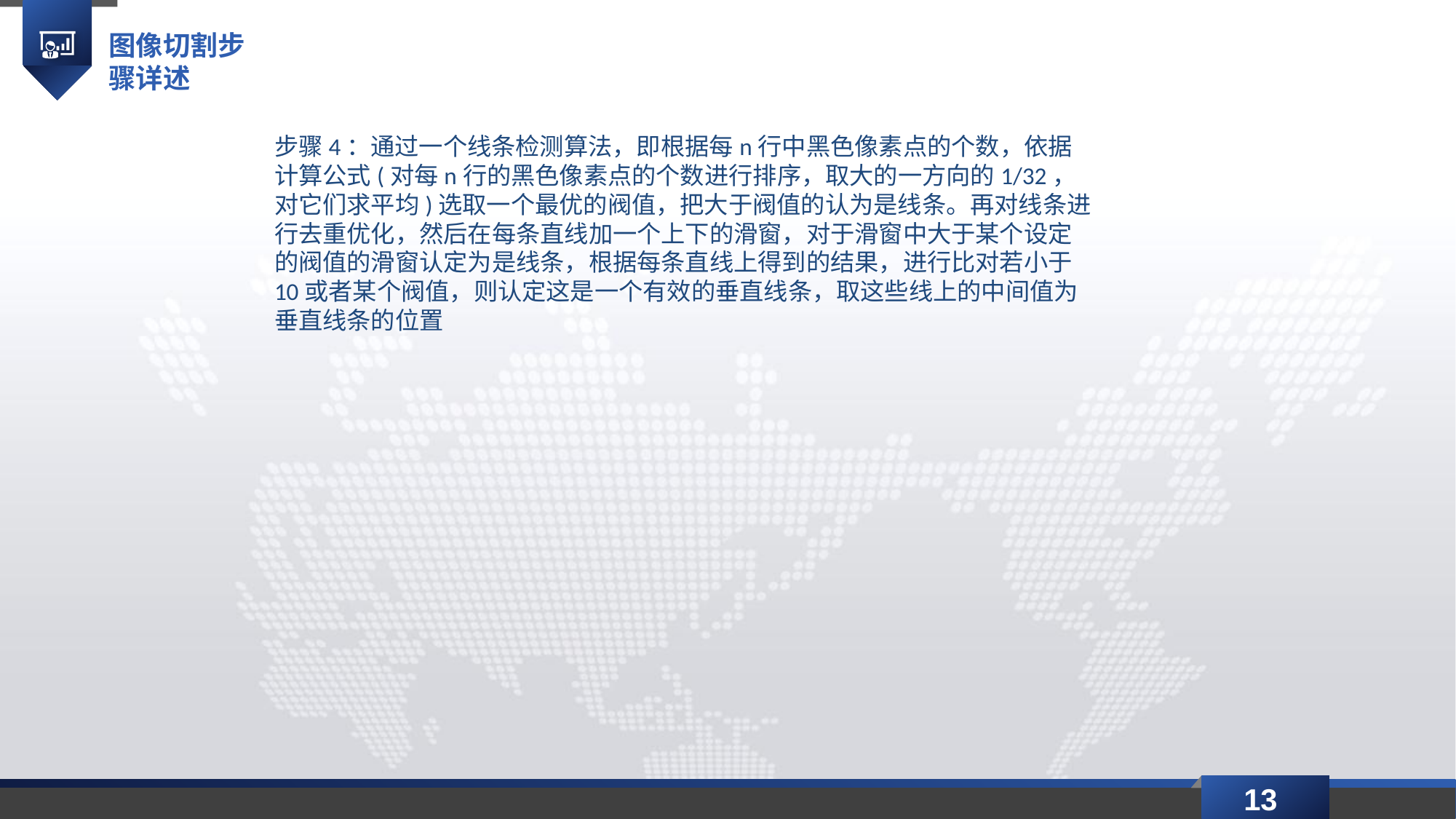

图像切割步骤详述

步骤4：通过一个线条检测算法，即根据每n行中黑色像素点的个数，依据计算公式(对每n行的黑色像素点的个数进行排序，取大的一方向的1/32，对它们求平均)选取一个最优的阀值，把大于阀值的认为是线条。再对线条进行去重优化，然后在每条直线加一个上下的滑窗，对于滑窗中大于某个设定的阀值的滑窗认定为是线条，根据每条直线上得到的结果，进行比对若小于10或者某个阀值，则认定这是一个有效的垂直线条，取这些线上的中间值为垂直线条的位置

13

延时符